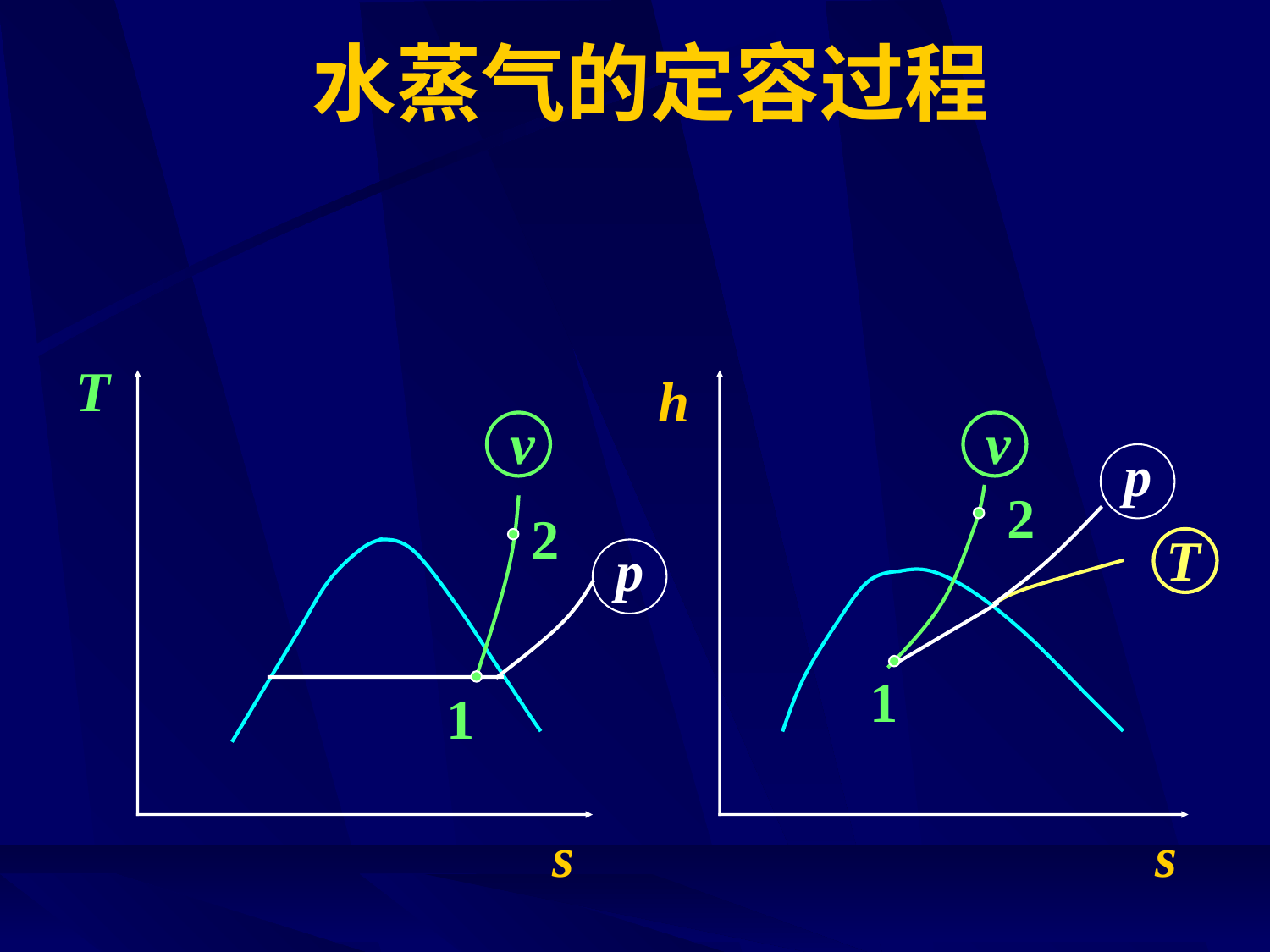

# 水蒸气的定容过程
T
h

v
v

p

2

2

T

p

1

1

s

s